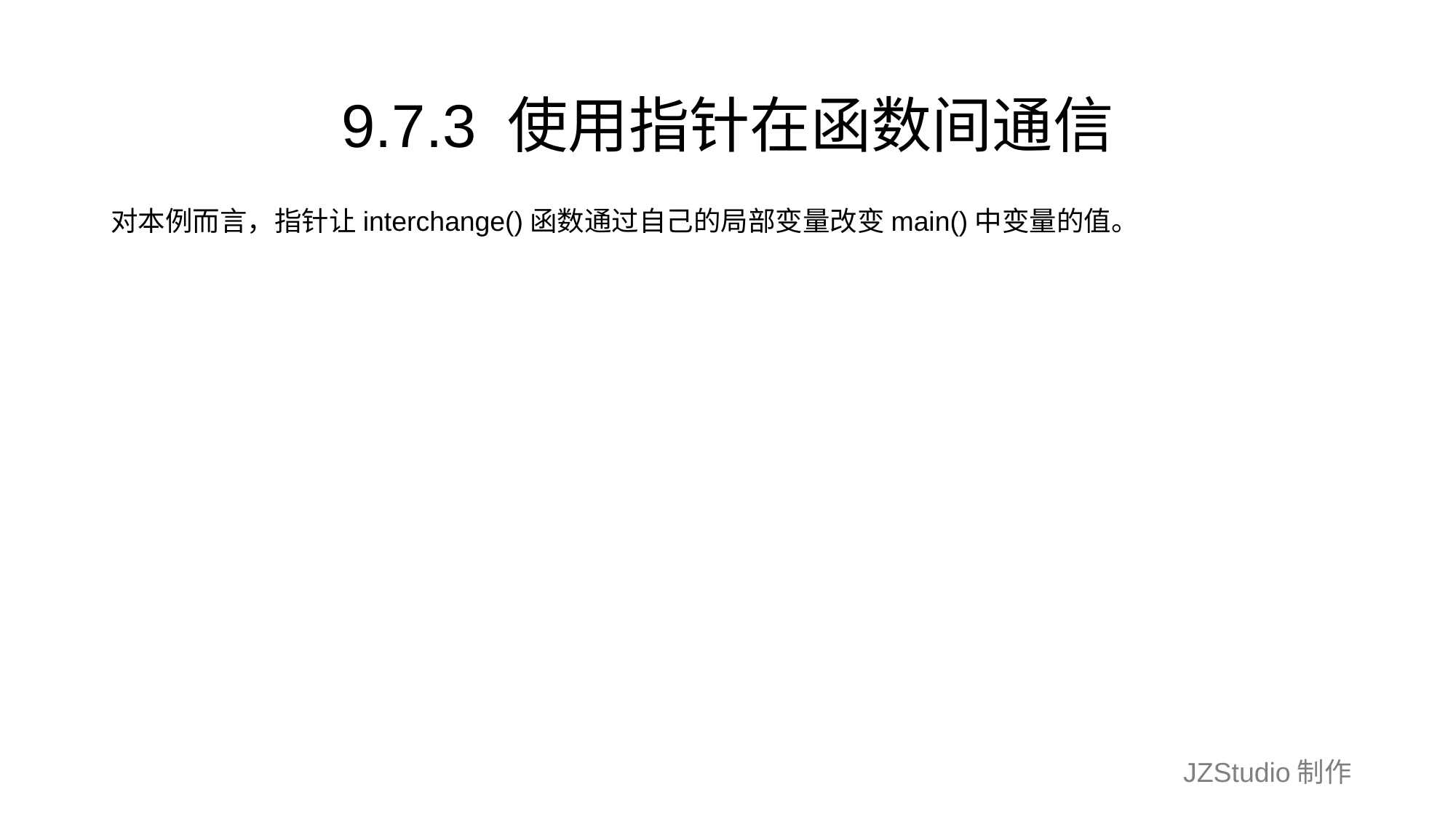

# 9.7.3 使用指针在函数间通信
对本例而言，指针让interchange()函数通过自己的局部变量改变main()中变量的值。